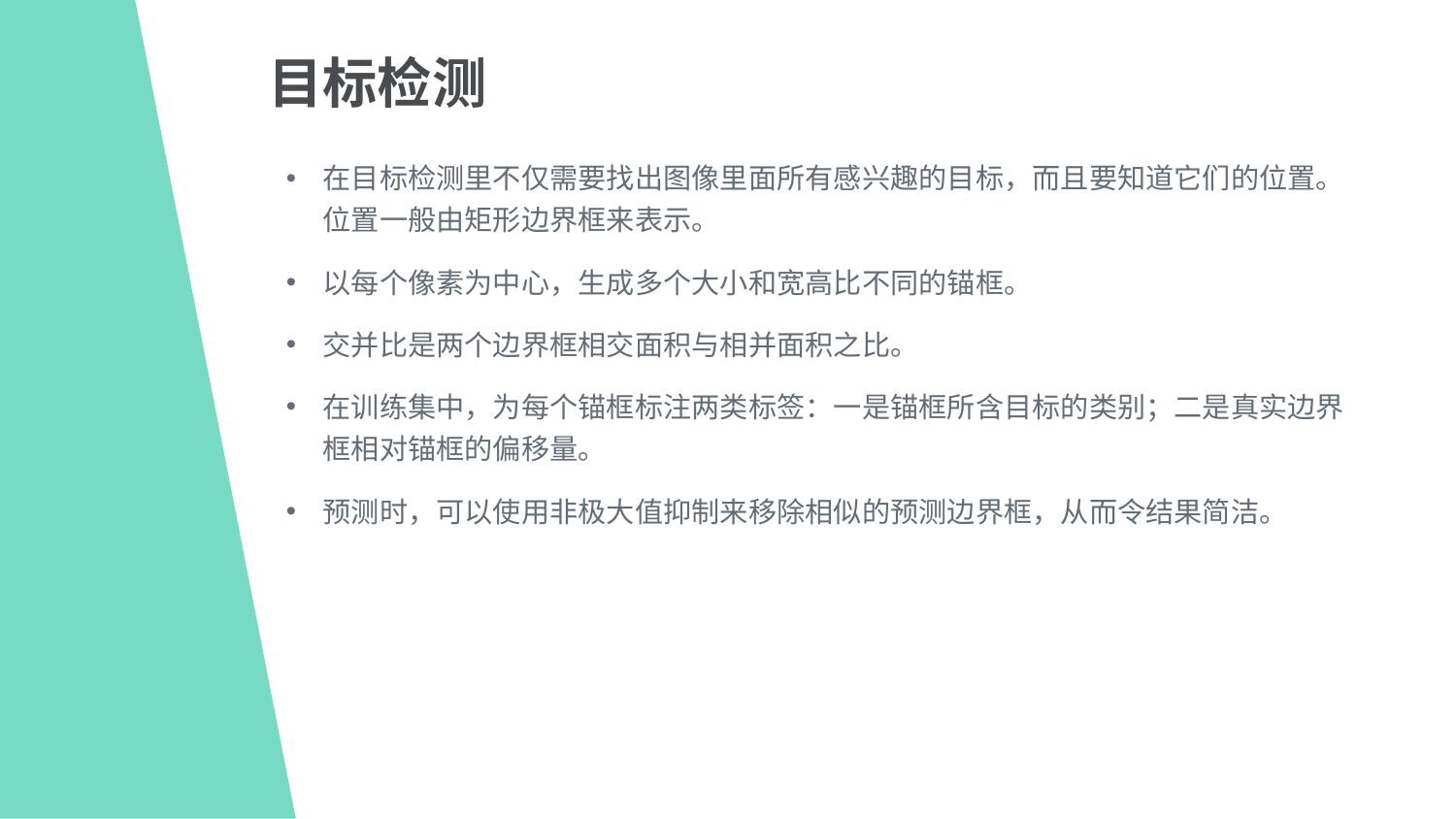

目标检测
在目标检测里不仅需要找出图像里面所有感兴趣的目标，而且要知道它们的位置。位置一般由矩形边界框来表示。
以每个像素为中心，生成多个大小和宽高比不同的锚框。
交并比是两个边界框相交面积与相并面积之比。
在训练集中，为每个锚框标注两类标签：一是锚框所含目标的类别；二是真实边界框相对锚框的偏移量。
预测时，可以使用非极大值抑制来移除相似的预测边界框，从而令结果简洁。